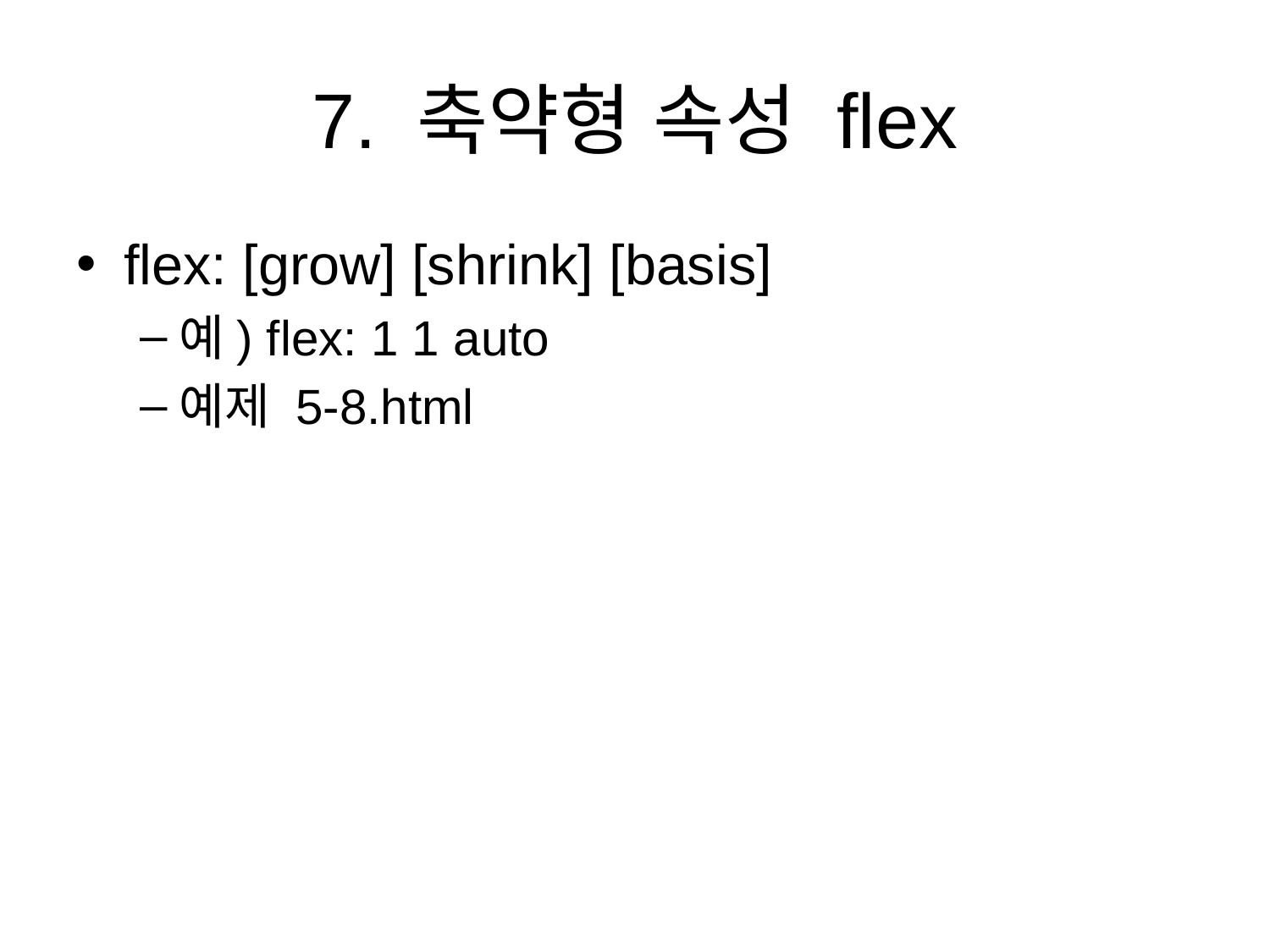

# 7. 축약형 속성 flex
flex: [grow] [shrink] [basis]
예) flex: 1 1 auto
예제 5-8.html